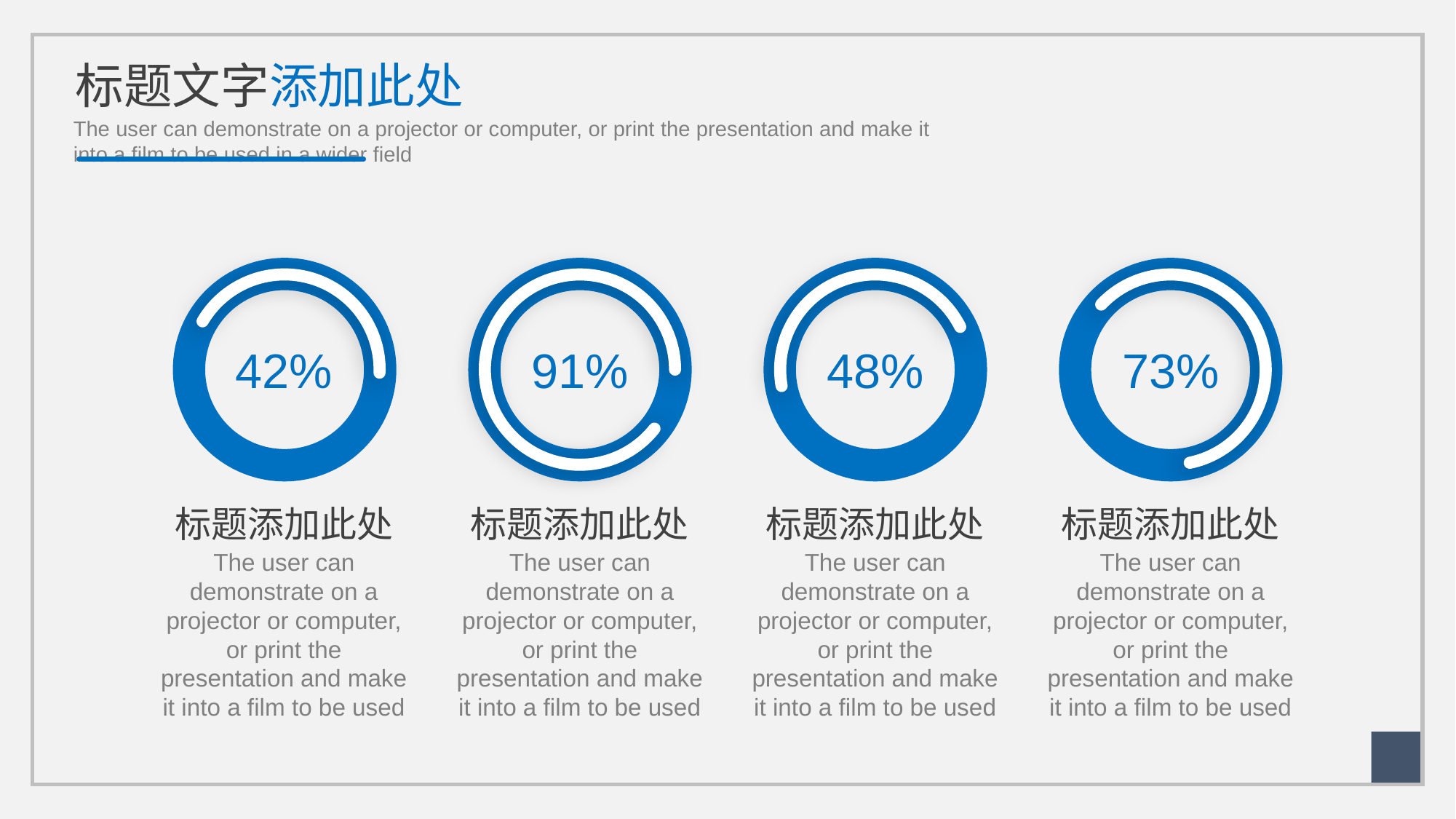

标题文字添加此处
The user can demonstrate on a projector or computer, or print the presentation and make it into a film to be used in a wider field

42%

91%

48%

73%
标题添加此处
The user can demonstrate on a projector or computer, or print the presentation and make it into a film to be used
标题添加此处
The user can demonstrate on a projector or computer, or print the presentation and make it into a film to be used
标题添加此处
The user can demonstrate on a projector or computer, or print the presentation and make it into a film to be used
标题添加此处
The user can demonstrate on a projector or computer, or print the presentation and make it into a film to be used
7